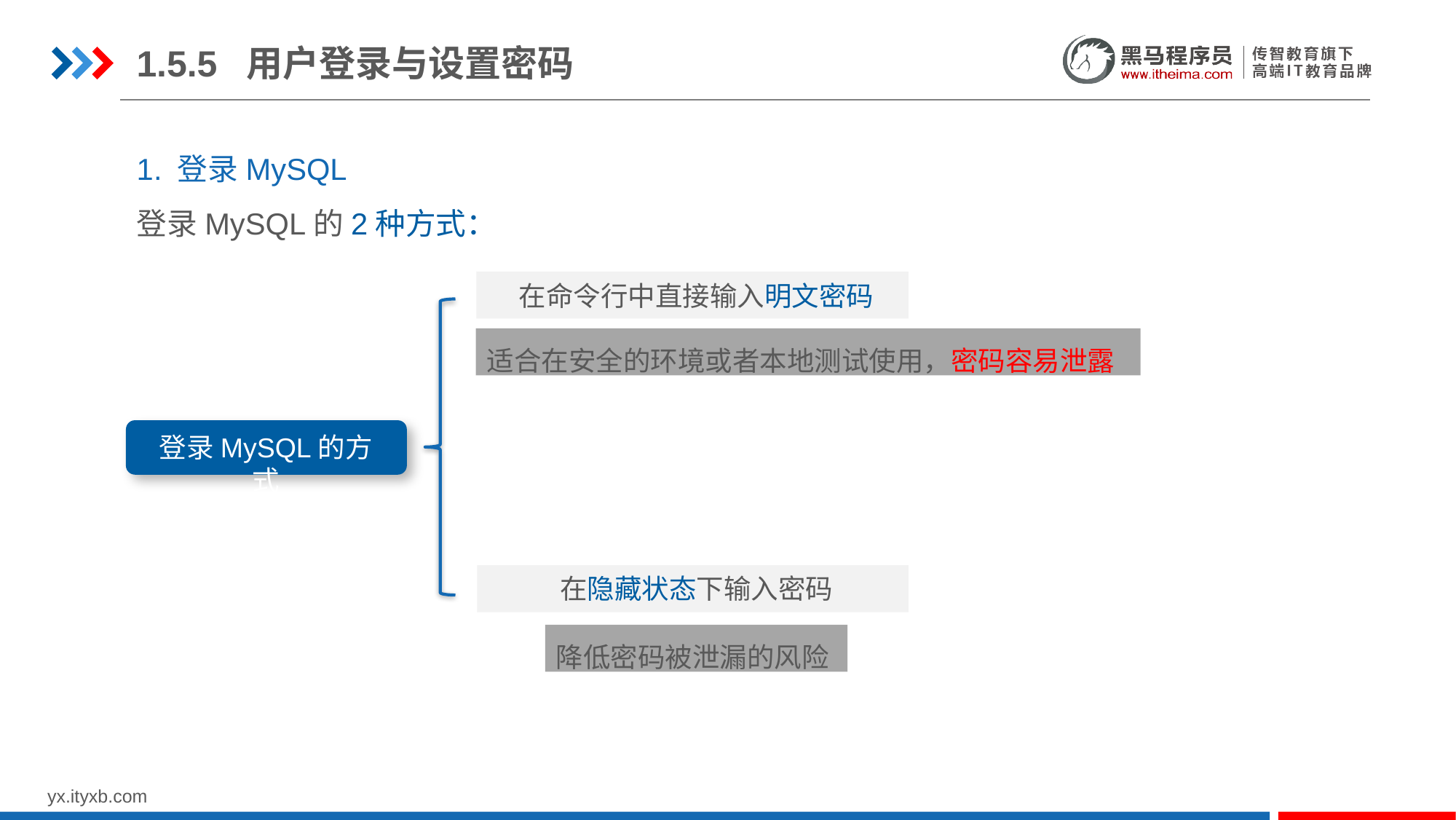

1.5.5  用户登录与设置密码
1. 登录MySQL
登录MySQL的2种方式：

在命令行中直接输入明文密码

适合在安全的环境或者本地测试使用，密码容易泄露

登录MySQL的方式

在隐藏状态下输入密码
降低密码被泄漏的风险